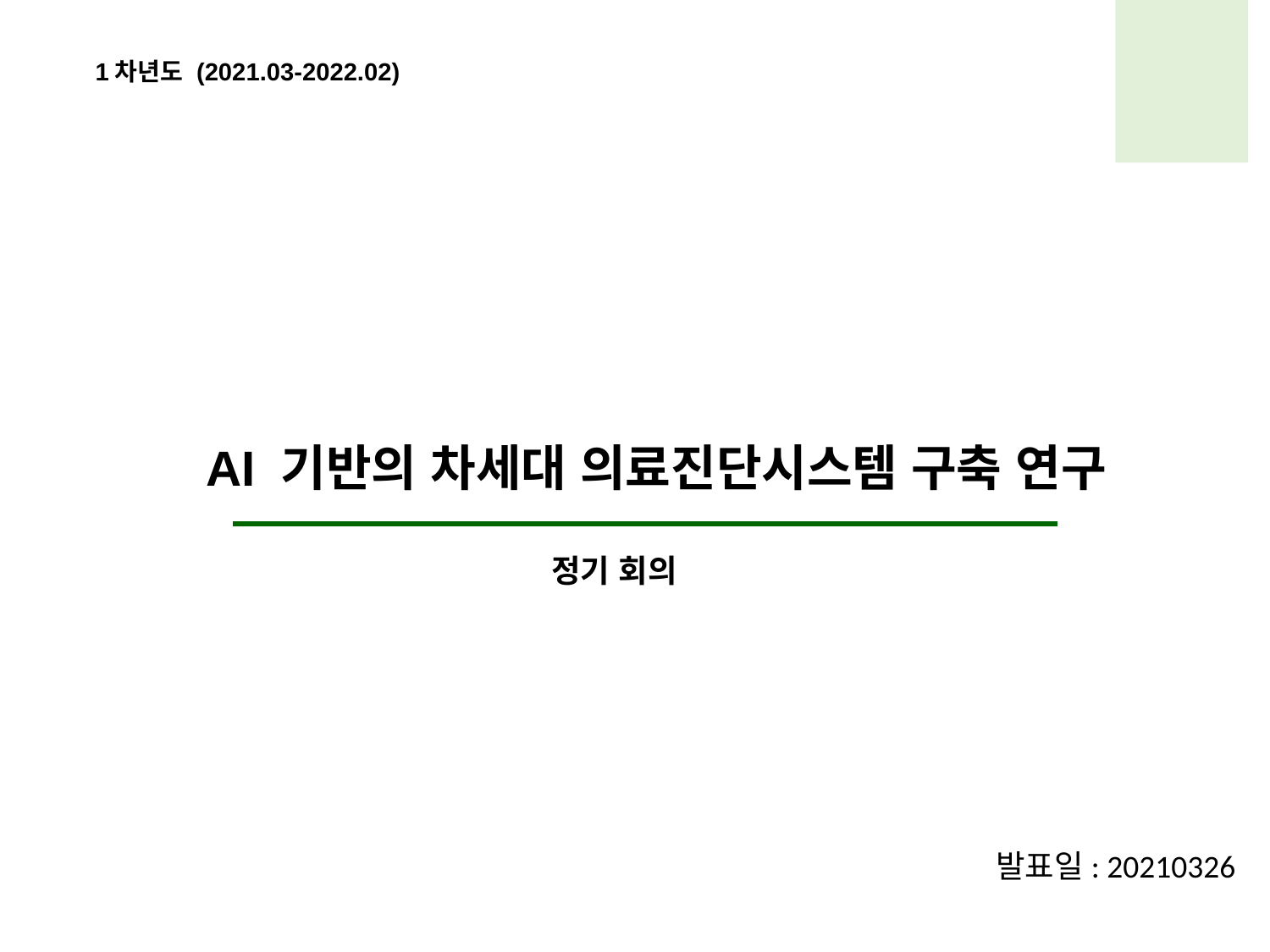

1차년도 (2021.03-2022.02)
AI 기반의 차세대 의료진단시스템 구축 연구
정기 회의
발표일: 20210326